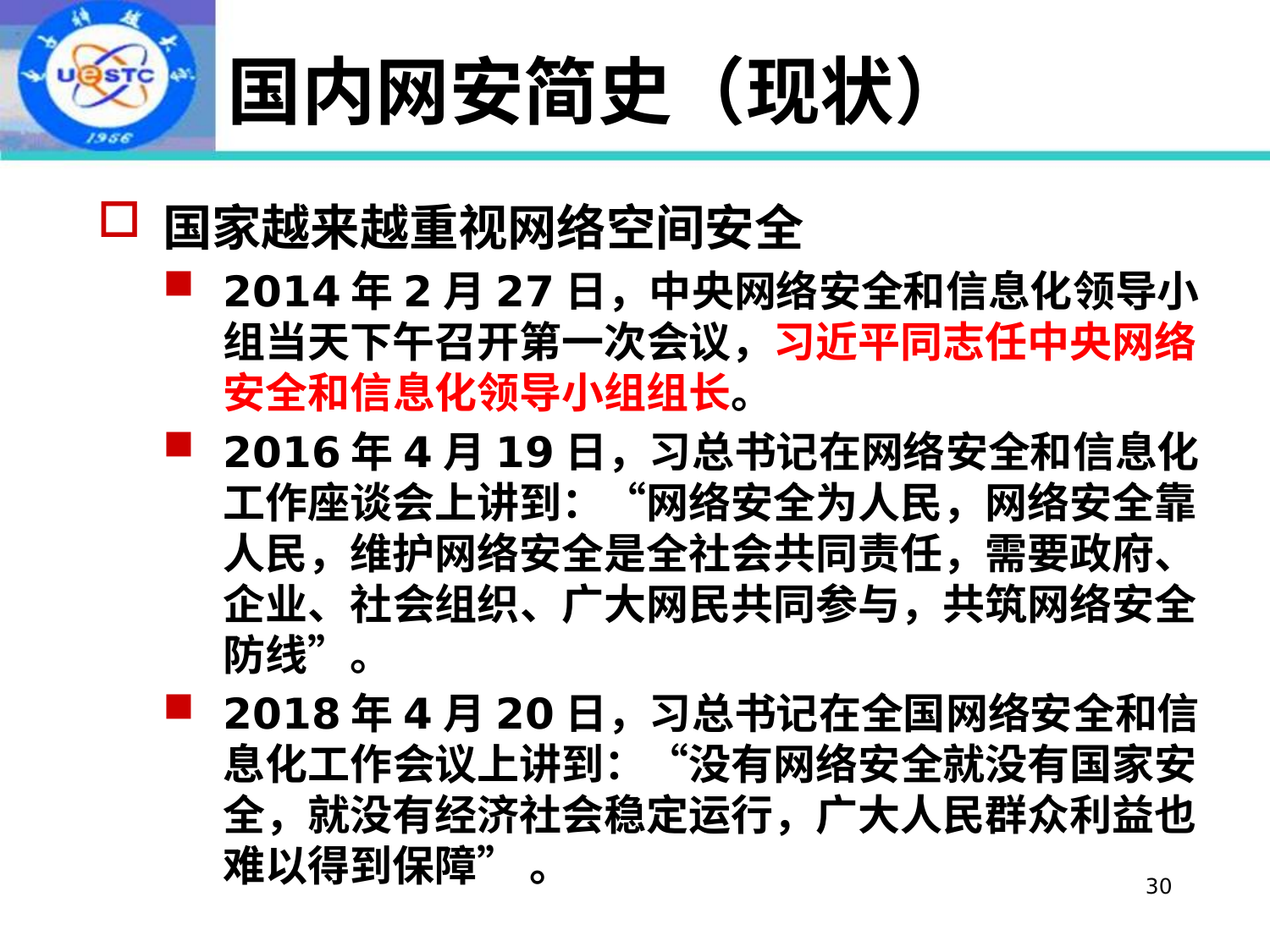

# 国内网安简史（现状）
国家越来越重视网络空间安全
2014年2月27日，中央网络安全和信息化领导小组当天下午召开第一次会议，习近平同志任中央网络安全和信息化领导小组组长。
2016年4月19日，习总书记在网络安全和信息化工作座谈会上讲到：“网络安全为人民，网络安全靠人民，维护网络安全是全社会共同责任，需要政府、企业、社会组织、广大网民共同参与，共筑网络安全防线”。
2018年4月20日，习总书记在全国网络安全和信息化工作会议上讲到：“没有网络安全就没有国家安全，就没有经济社会稳定运行，广大人民群众利益也难以得到保障” 。

30